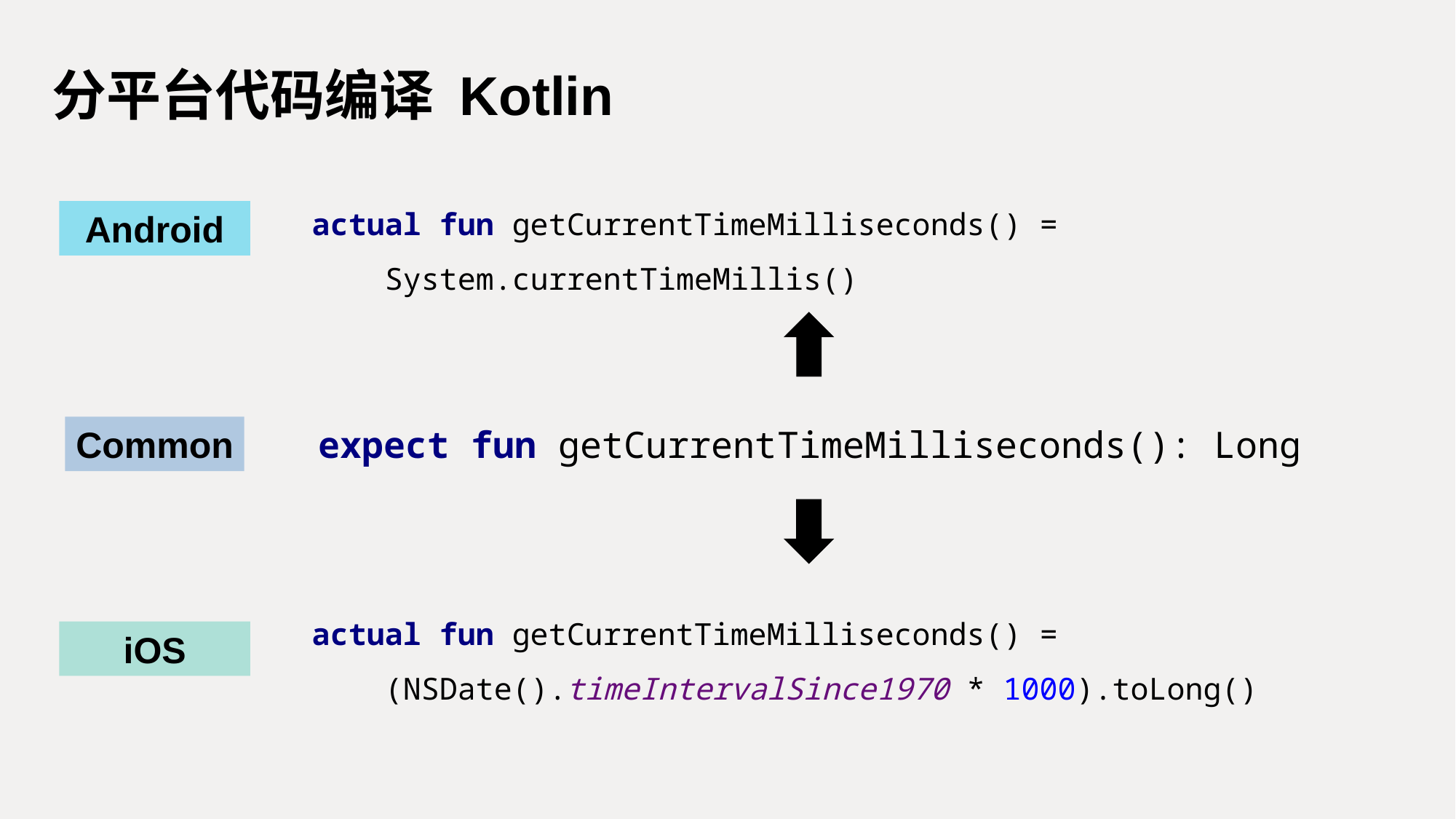

# 分平台代码编译 Kotlin
actual fun getCurrentTimeMilliseconds() =
    System.currentTimeMillis()
Android

Common
expect fun getCurrentTimeMilliseconds(): Long

actual fun getCurrentTimeMilliseconds() =
    (NSDate().timeIntervalSince1970 * 1000).toLong()
iOS